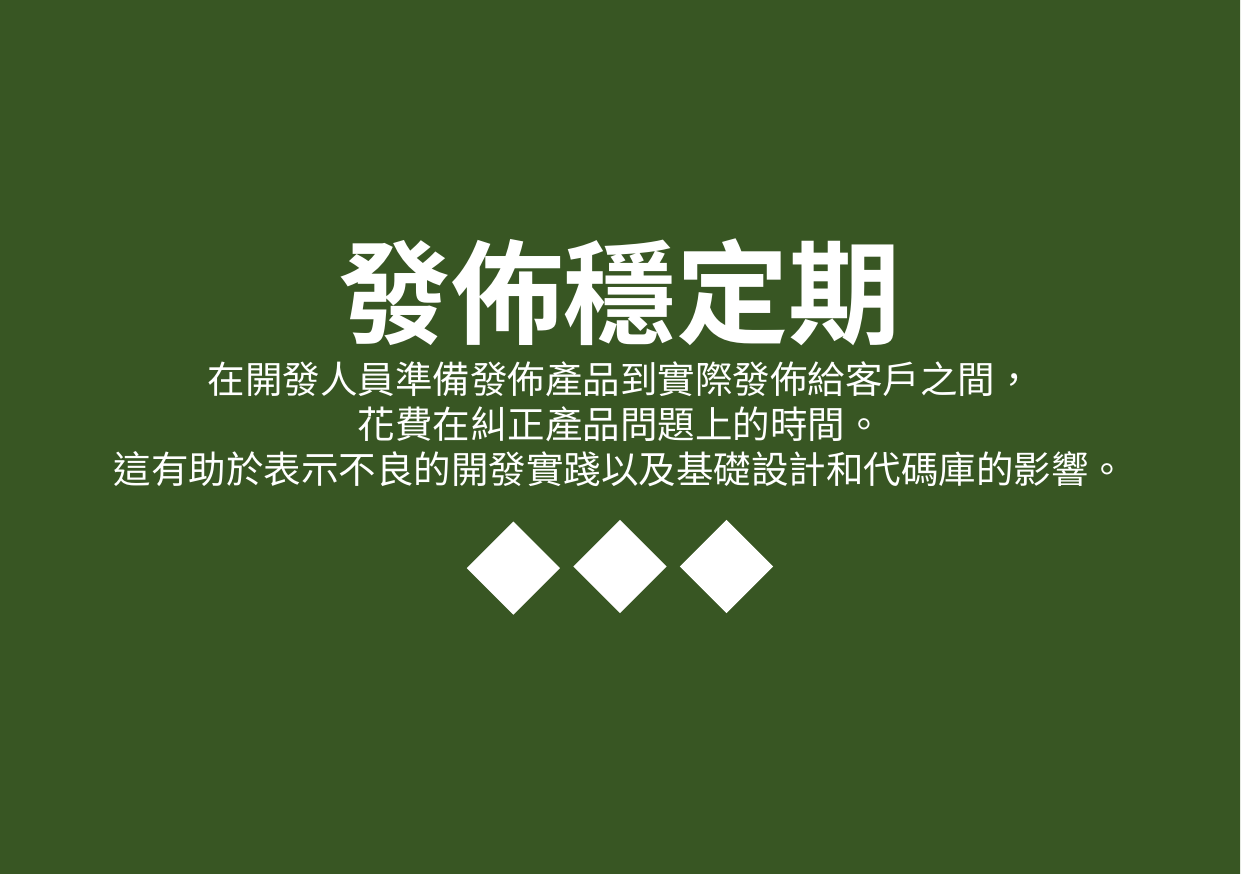

發佈穩定期
在開發人員準備發佈產品到實際發佈給客戶之間，
花費在糾正產品問題上的時間。
這有助於表示不良的開發實踐以及基礎設計和代碼庫的影響。